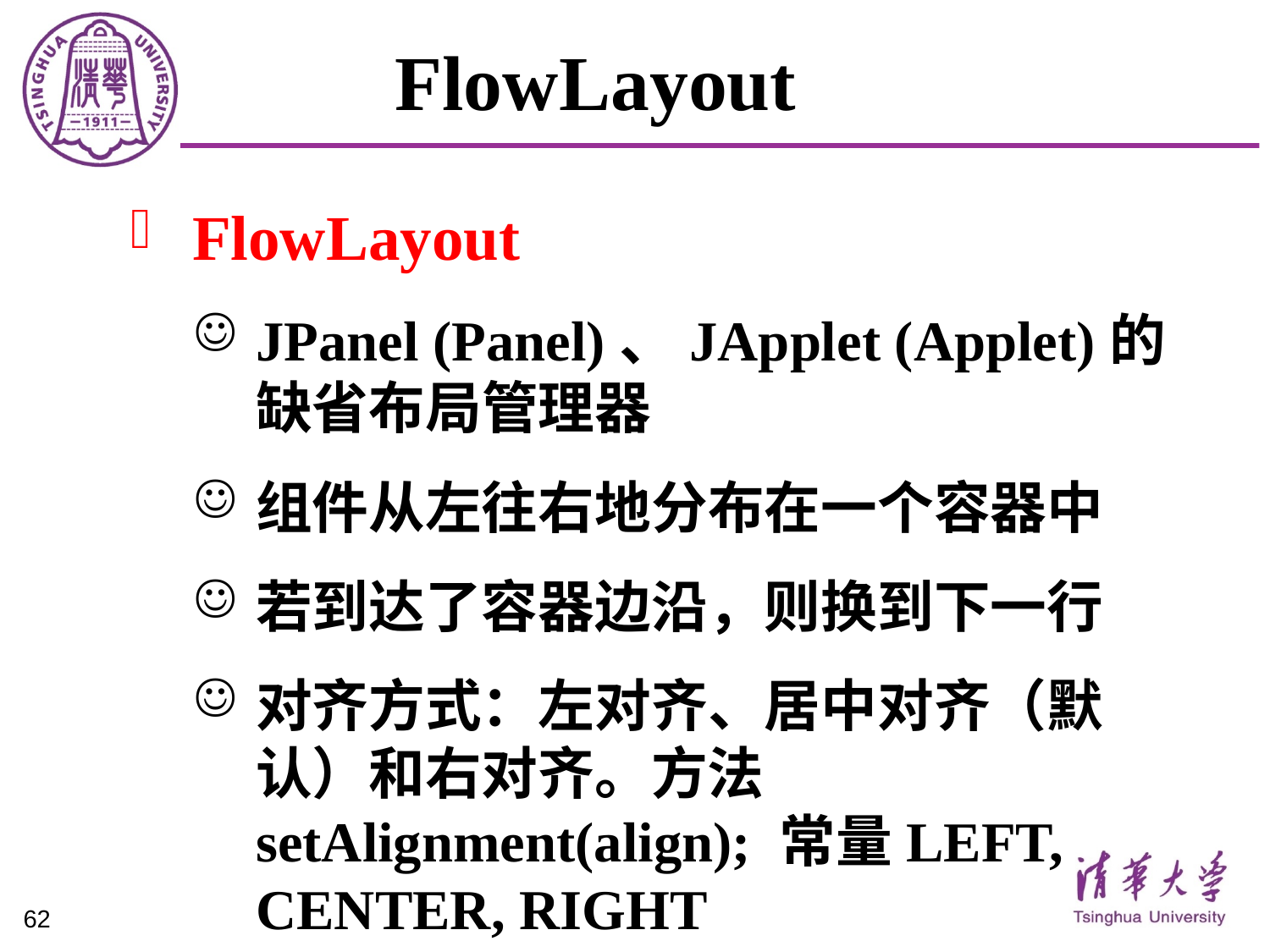

# FlowLayout
FlowLayout
JPanel (Panel)、JApplet (Applet)的缺省布局管理器
组件从左往右地分布在一个容器中
若到达了容器边沿，则换到下一行
对齐方式：左对齐、居中对齐（默认）和右对齐。方法setAlignment(align); 常量LEFT, CENTER, RIGHT
62